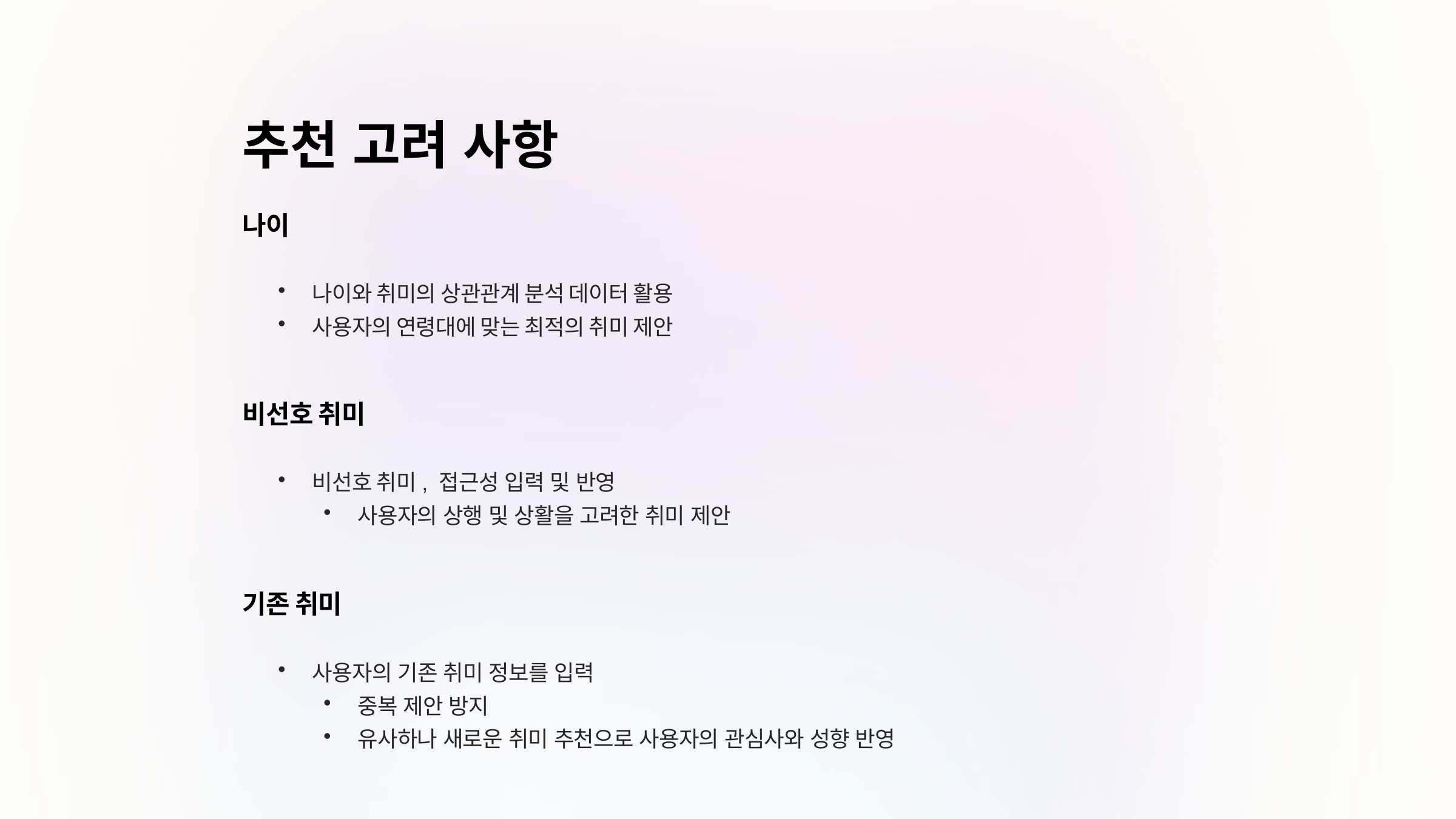

추천 고려 사항
나이
나이와 취미의 상관관계 분석 데이터 활용
사용자의 연령대에 맞는 최적의 취미 제안

비선호 취미
비선호 취미, 접근성 입력 및 반영
사용자의 상행 및 상활을 고려한 취미 제안
기존 취미
사용자의 기존 취미 정보를 입력
중복 제안 방지
유사하나 새로운 취미 추천으로 사용자의 관심사와 성향 반영